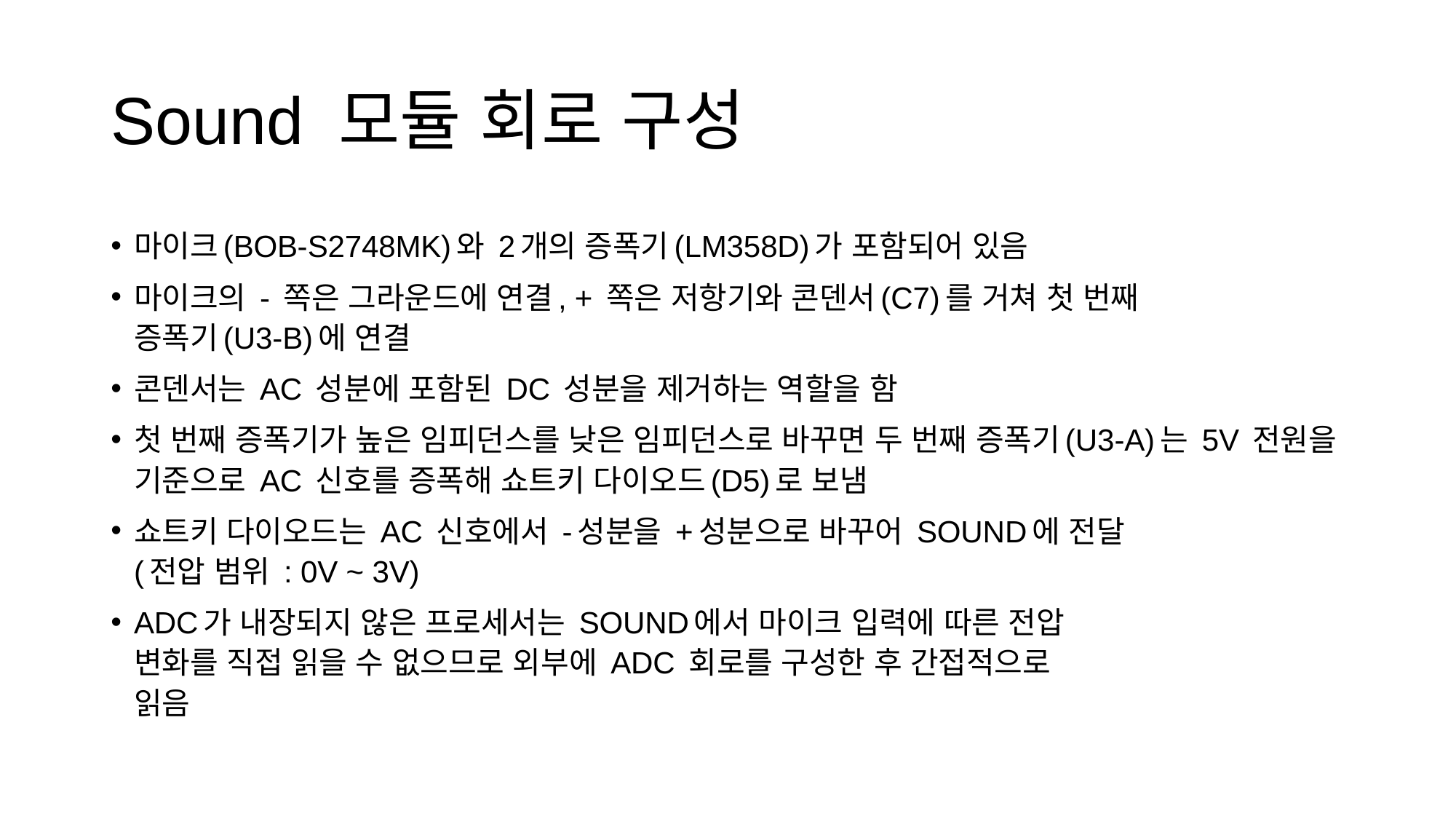

# Sound 모듈 회로 구성
마이크(BOB-S2748MK)와 2개의 증폭기(LM358D)가 포함되어 있음
마이크의 - 쪽은 그라운드에 연결, + 쪽은 저항기와 콘덴서(C7)를 거쳐 첫 번째
증폭기(U3-B)에 연결
콘덴서는 AC 성분에 포함된 DC 성분을 제거하는 역할을 함
첫 번째 증폭기가 높은 임피던스를 낮은 임피던스로 바꾸면 두 번째 증폭기(U3-A)는 5V 전원을 기준으로 AC 신호를 증폭해 쇼트키 다이오드(D5)로 보냄
쇼트키 다이오드는 AC 신호에서 -성분을 +성분으로 바꾸어 SOUND에 전달
(전압 범위 : 0V ~ 3V)
ADC가 내장되지 않은 프로세서는 SOUND에서 마이크 입력에 따른 전압
변화를 직접 읽을 수 없으므로 외부에 ADC 회로를 구성한 후 간접적으로
읽음